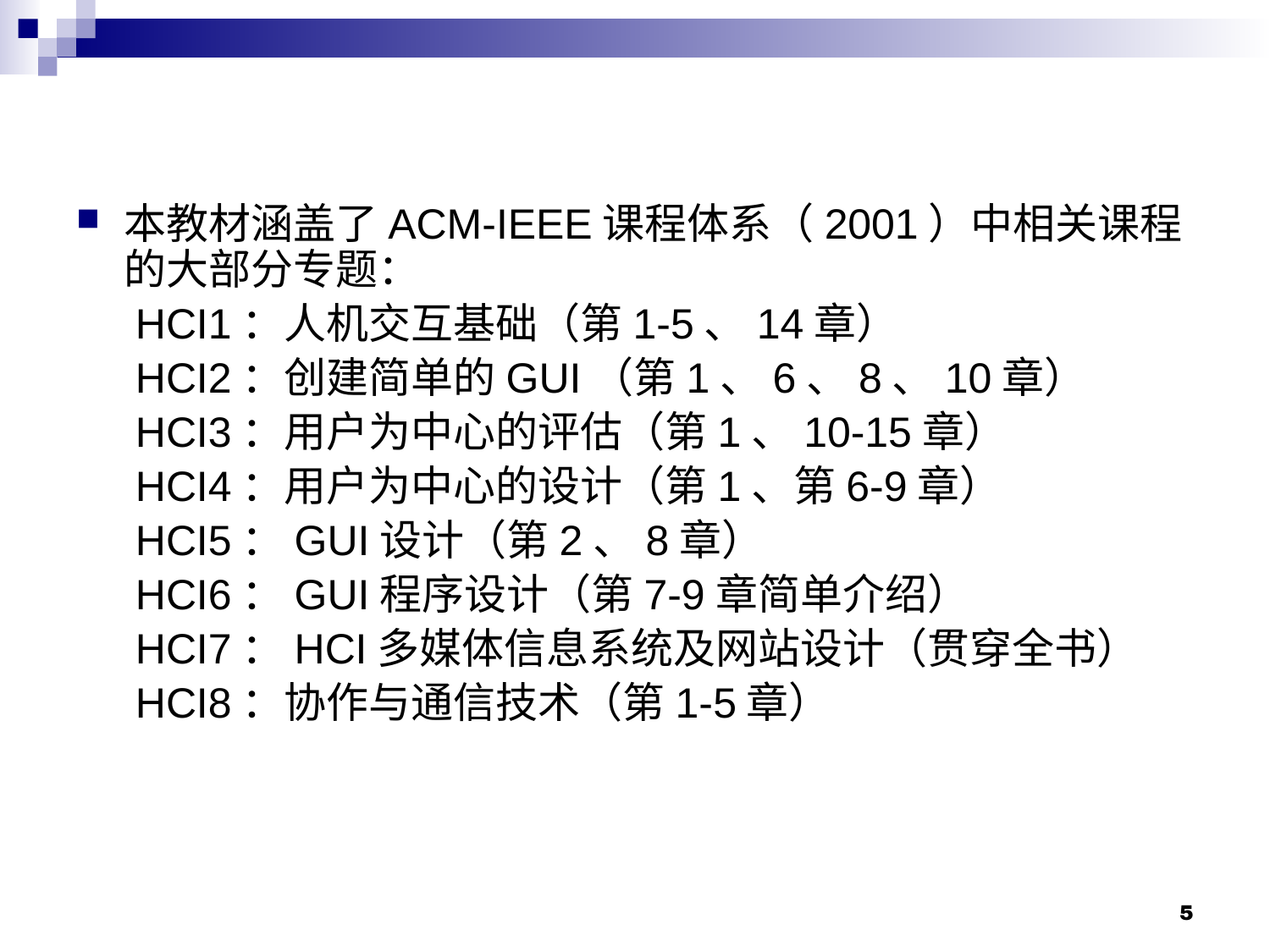

本教材涵盖了ACM-IEEE课程体系（2001）中相关课程的大部分专题：
     HCI1：人机交互基础（第1-5、14章）
     HCI2：创建简单的GUI（第1、6、8、10章）
     HCI3：用户为中心的评估（第1、10-15章）
     HCI4：用户为中心的设计（第1、第6-9章）
     HCI5：GUI设计（第2、8章）
     HCI6：GUI程序设计（第7-9章简单介绍）
     HCI7：HCI多媒体信息系统及网站设计（贯穿全书）
     HCI8：协作与通信技术（第1-5章）

5